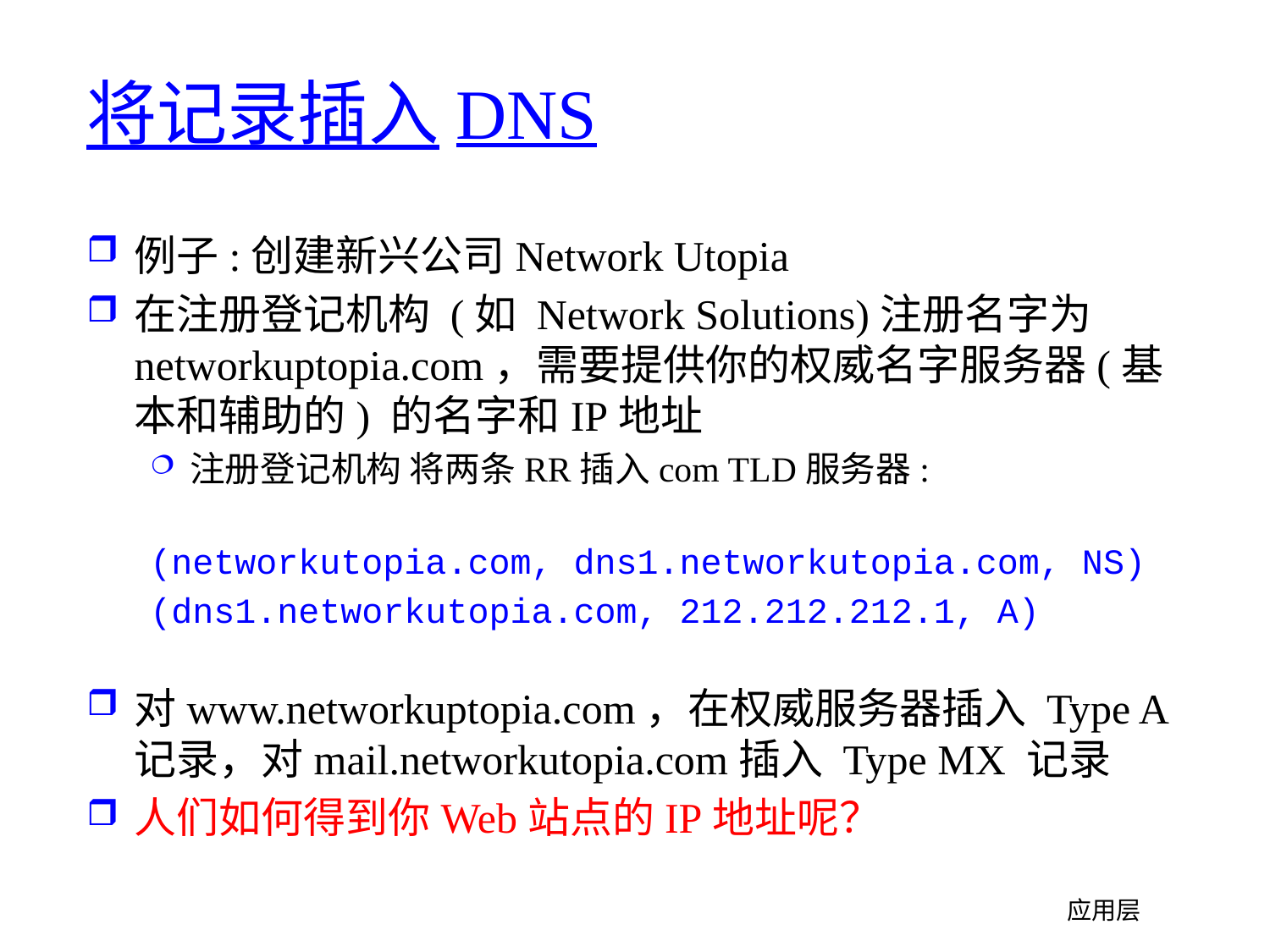

# 将记录插入DNS
例子:创建新兴公司Network Utopia
在注册登记机构 (如 Network Solutions)注册名字为networkuptopia.com，需要提供你的权威名字服务器(基本和辅助的) 的名字和IP地址
注册登记机构 将两条RR插入com TLD服务器:
(networkutopia.com, dns1.networkutopia.com, NS)
(dns1.networkutopia.com, 212.212.212.1, A)
对www.networkuptopia.com，在权威服务器插入 Type A记录，对mail.networkutopia.com插入 Type MX 记录
人们如何得到你Web站点的IP地址呢？
应用层
81